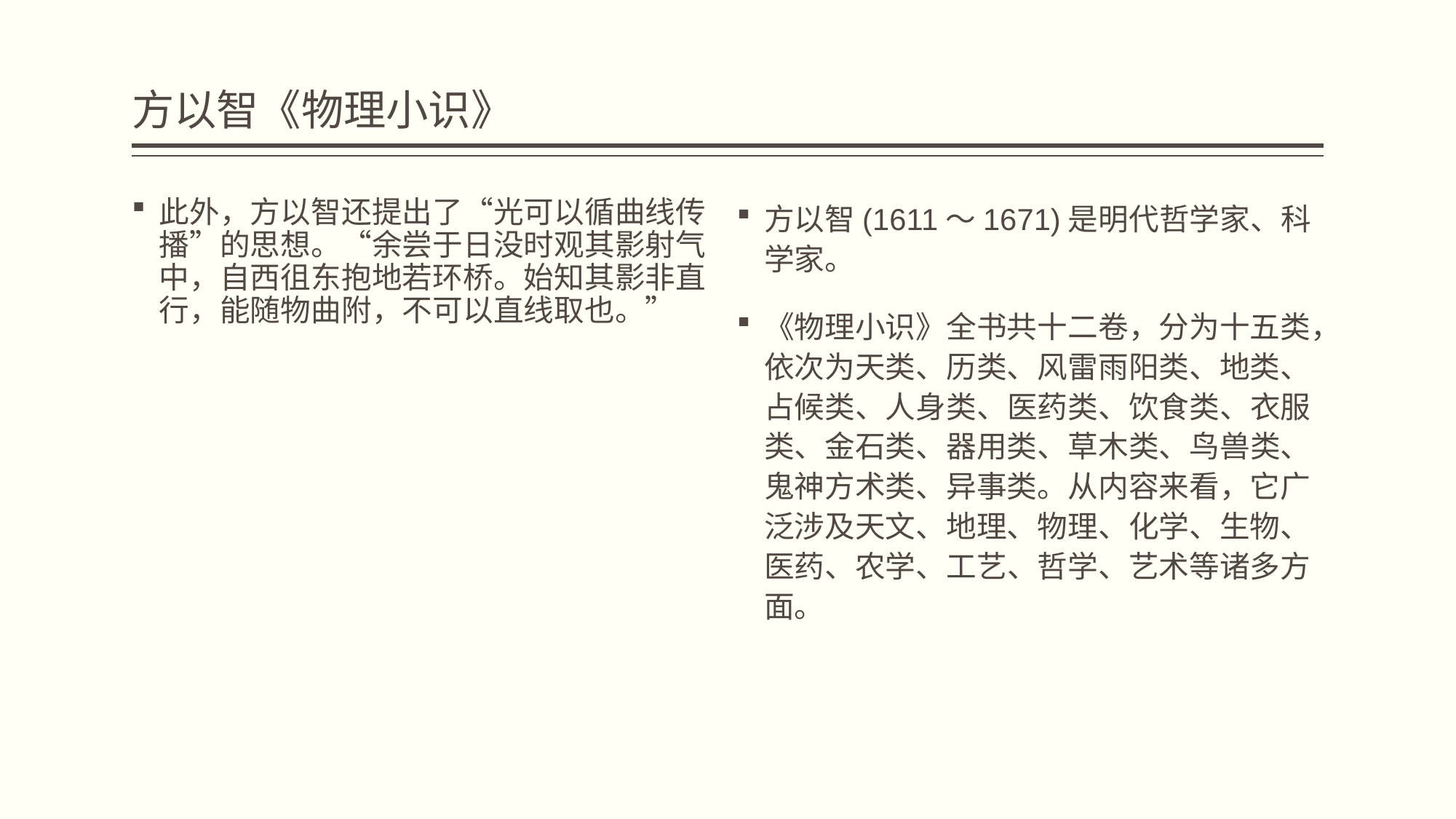

# 方以智《物理小识》
此外，方以智还提出了“光可以循曲线传播”的思想。“余尝于日没时观其影射气中，自西徂东抱地若环桥。始知其影非直行，能随物曲附，不可以直线取也。”

方以智(1611～1671)是明代哲学家、科学家。
《物理小识》全书共十二卷，分为十五类，依次为天类、历类、风雷雨阳类、地类、占候类、人身类、医药类、饮食类、衣服类、金石类、器用类、草木类、鸟兽类、鬼神方术类、异事类。从内容来看，它广泛涉及天文、地理、物理、化学、生物、医药、农学、工艺、哲学、艺术等诸多方面。